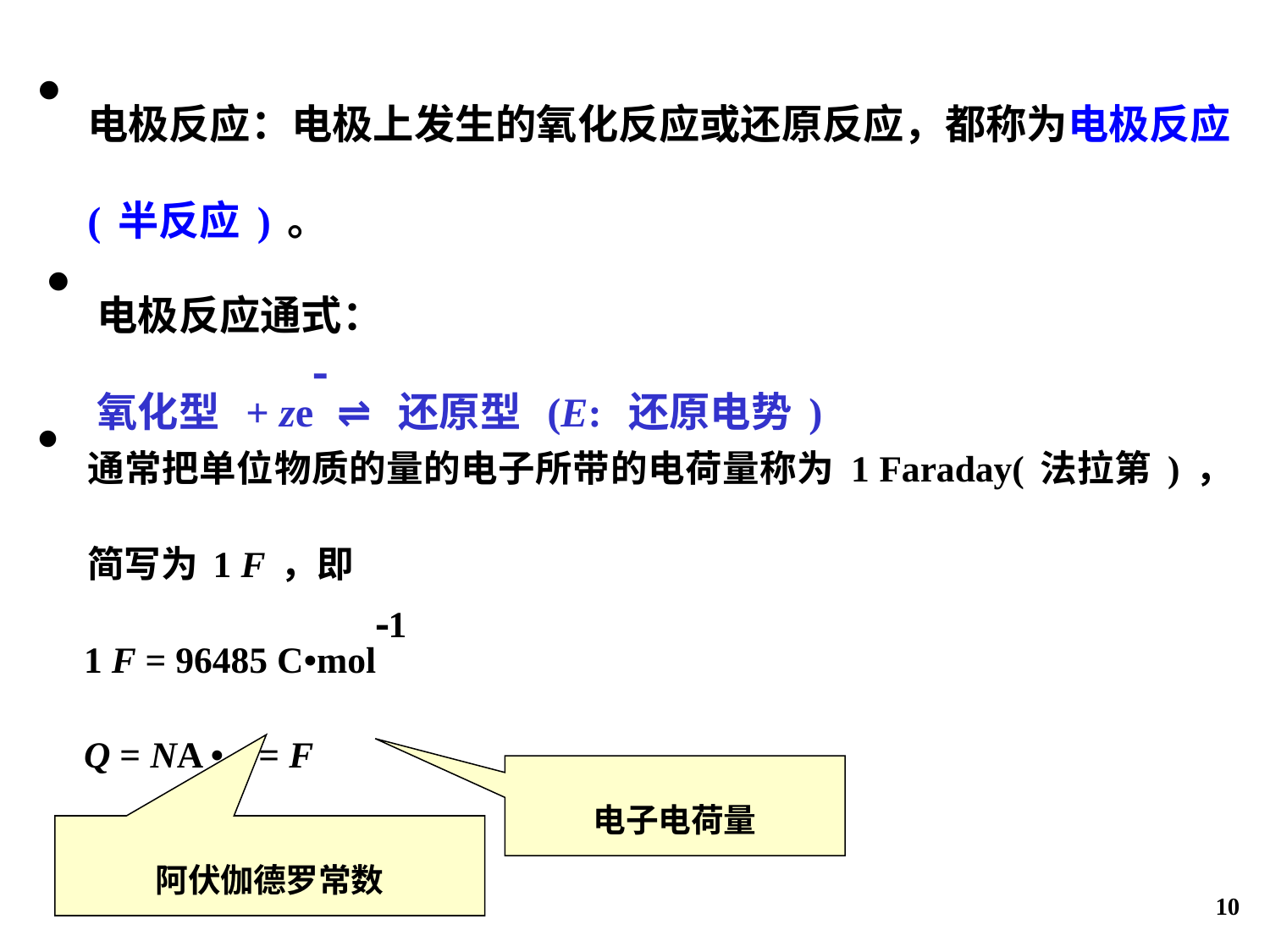

电极反应：电极上发生的氧化反应或还原反应，都称为电极反应(半反应)。
电极反应通式：
氧化型 + ze− ⇌ 还原型 (E: 还原电势)
通常把单位物质的量的电子所带的电荷量称为1 Faraday(法拉第)，简写为1 F，即
     1 F = 96485 C•mol−1
     Q = NA • e = F
电子电荷量
阿伏伽德罗常数